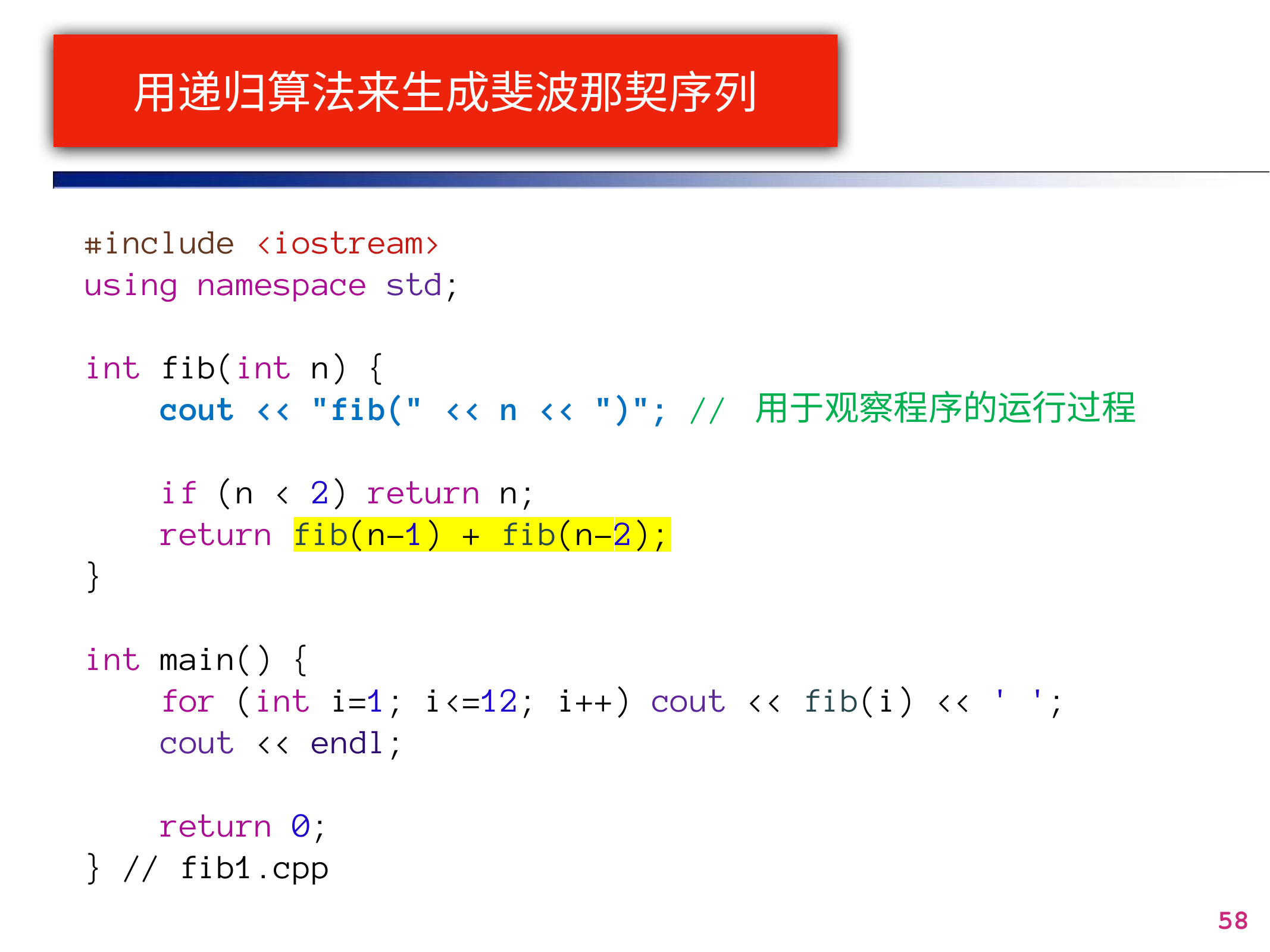

# 用递归算法来生成斐波那契序列
#include <iostream>
using namespace std;

int fib(int n) {
    cout << "fib(" << n << ")"; // 用于观察程序的运行过程

    if (n < 2) return n;
    return fib(n-1) + fib(n-2);
}

int main() {
    for (int i=1; i<=12; i++) cout << fib(i) << ' ';
    cout << endl;

    return 0;
} // fib1.cpp
58